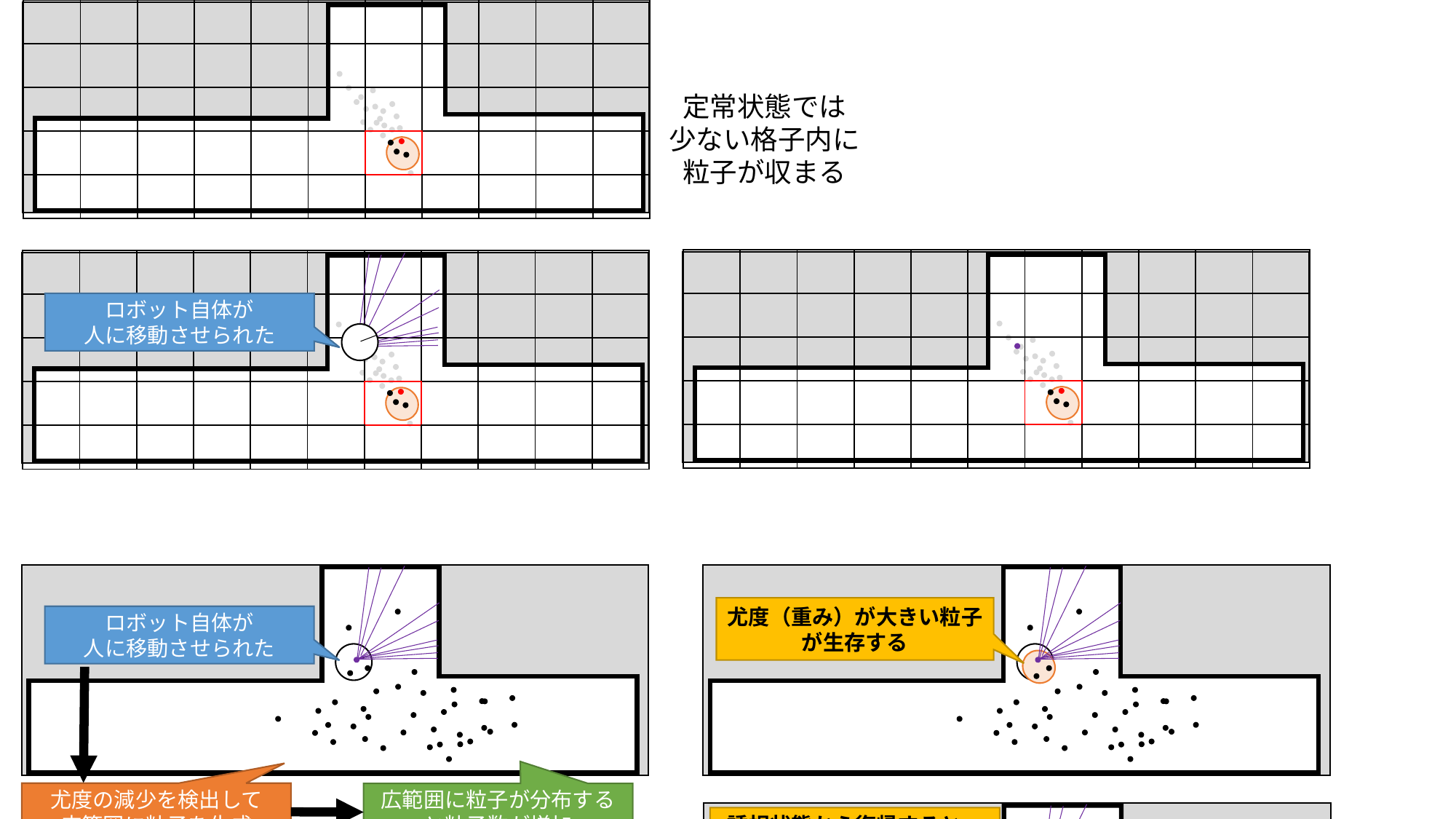

|  |  |  |  |  |  |  |  |  |  |  |
| --- | --- | --- | --- | --- | --- | --- | --- | --- | --- | --- |
|  |  |  |  |  |  |  |  |  |  |  |
|  |  |  |  |  |  |  |  |  |  |  |
|  |  |  |  |  |  |  |  |  |  |  |
|  |  |  |  |  |  |  |  |  |  |  |

定常状態では
少ない格子内に
粒子が収まる

|  |  |  |  |  |  |  |  |  |  |  |
| --- | --- | --- | --- | --- | --- | --- | --- | --- | --- | --- |
|  |  |  |  |  |  |  |  |  |  |  |
|  |  |  |  |  |  |  |  |  |  |  |
|  |  |  |  |  |  |  |  |  |  |  |
|  |  |  |  |  |  |  |  |  |  |  |
|  |  |  |  |  |  |  |  |  |  |  |
| --- | --- | --- | --- | --- | --- | --- | --- | --- | --- | --- |
|  |  |  |  |  |  |  |  |  |  |  |
|  |  |  |  |  |  |  |  |  |  |  |
|  |  |  |  |  |  |  |  |  |  |  |
|  |  |  |  |  |  |  |  |  |  |  |

ロボット自体が
人に移動させられた

尤度（重み）が大きい粒子
が生存する
ロボット自体が
人に移動させられた

尤度の減少を検出して
広範囲に粒子を生成
広範囲に粒子が分布すると粒子数が増加

誘拐状態から復帰すると，
尤度の大きい粒子の周辺に
他の粒子も集まる
KLD Sampling
Audmented MCL

過去に比べて尤度が
増加するので，ランダム
粒子の生成を抑制
粒子の分布が集中する
ため粒子数を減少
Audmented MCL
KLD Sampling